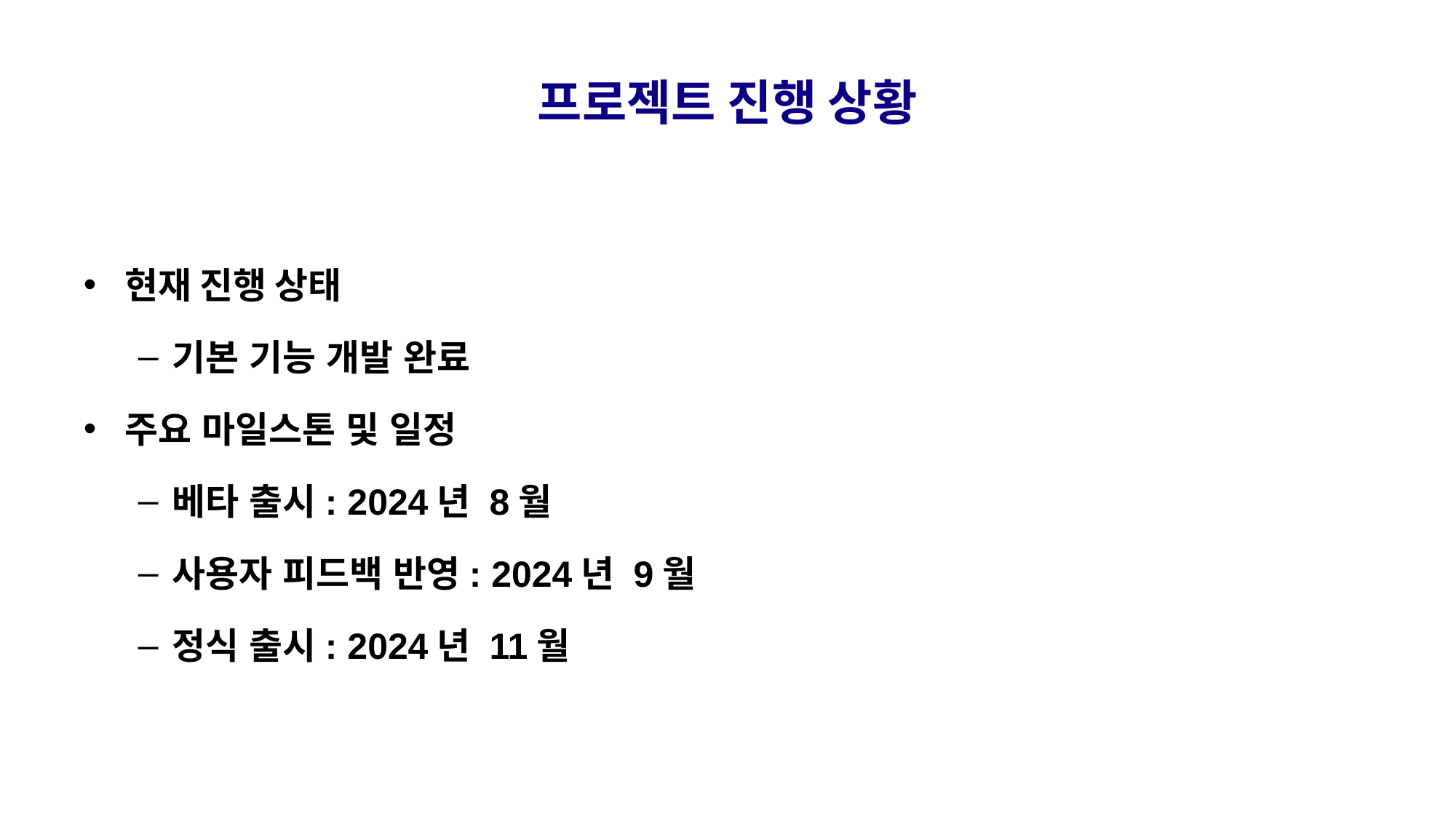

# 프로젝트 진행 상황

현재 진행 상태
기본 기능 개발 완료
주요 마일스톤 및 일정
베타 출시: 2024년 8월
사용자 피드백 반영: 2024년 9월
정식 출시: 2024년 11월